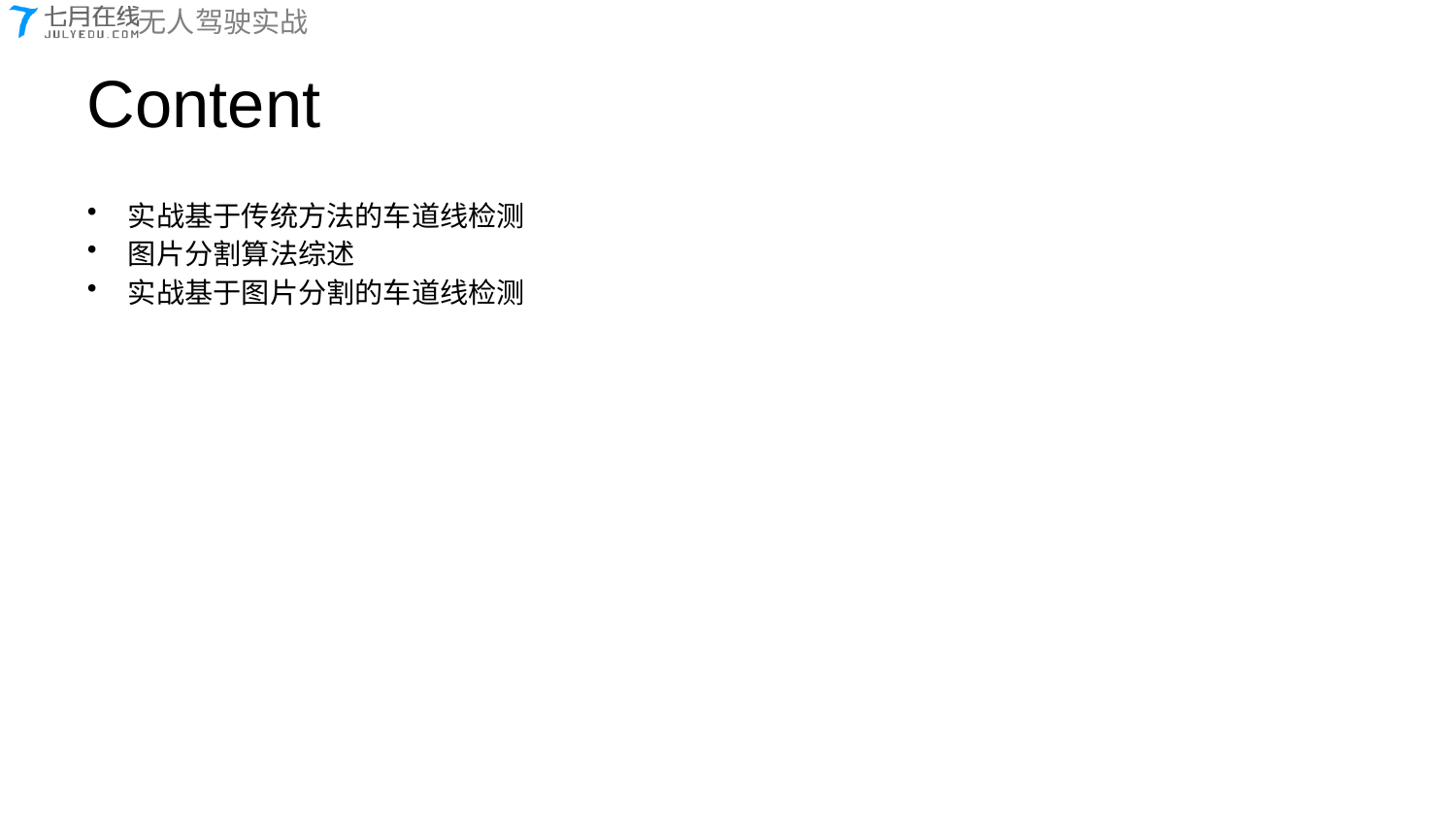

# Content
实战基于传统方法的车道线检测
图片分割算法综述
实战基于图片分割的车道线检测